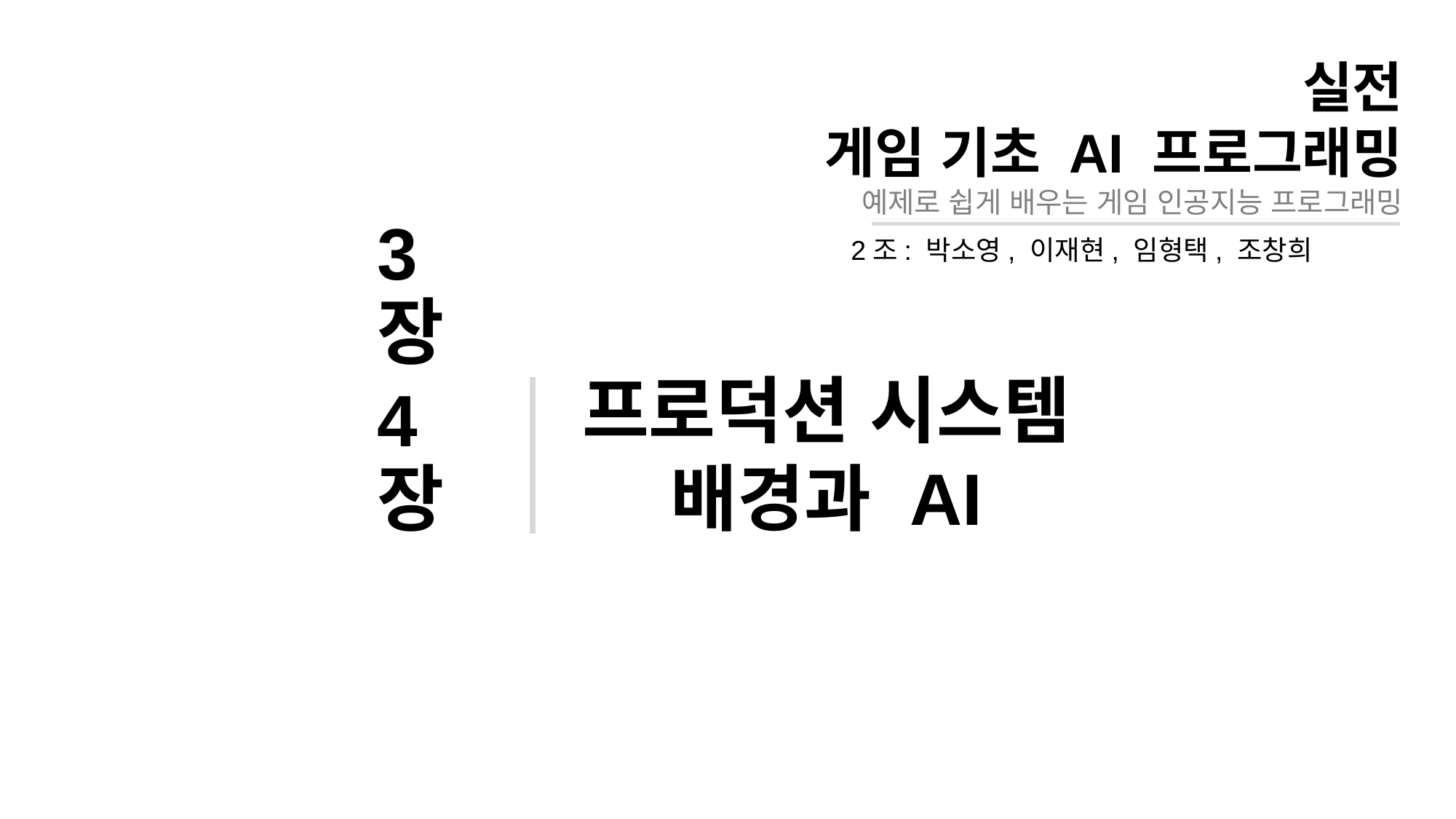

# 실전 게임 기초 AI 프로그래밍 예제로 쉽게 배우는 게임 인공지능 프로그래밍
2조: 박소영, 이재현, 임형택, 조창희
프로덕션 시스템
배경과 AI
3장
4장